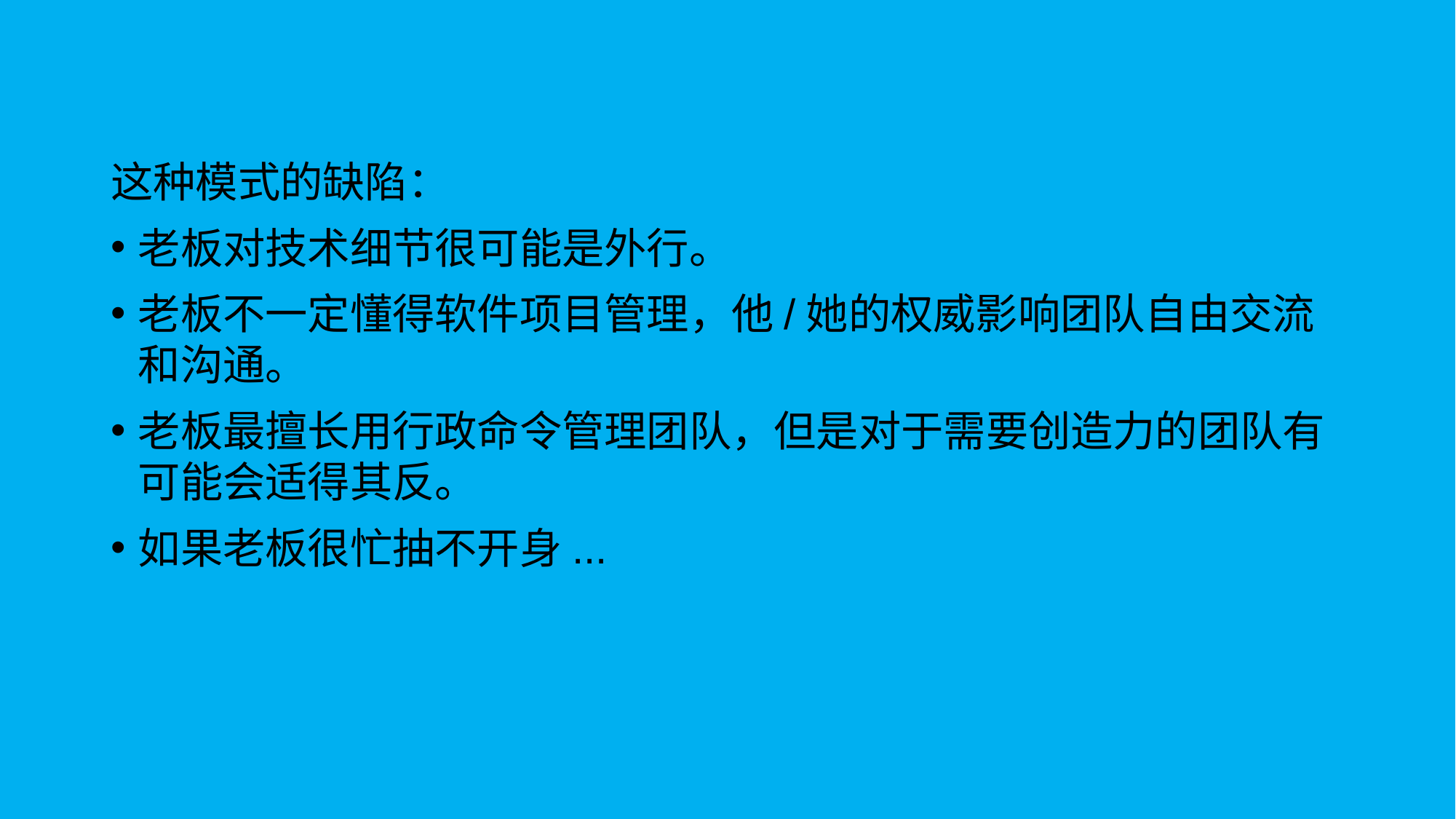

这种模式的缺陷：
老板对技术细节很可能是外行。
老板不一定懂得软件项目管理，他/她的权威影响团队自由交流和沟通。
老板最擅长用行政命令管理团队，但是对于需要创造力的团队有可能会适得其反。
如果老板很忙抽不开身...